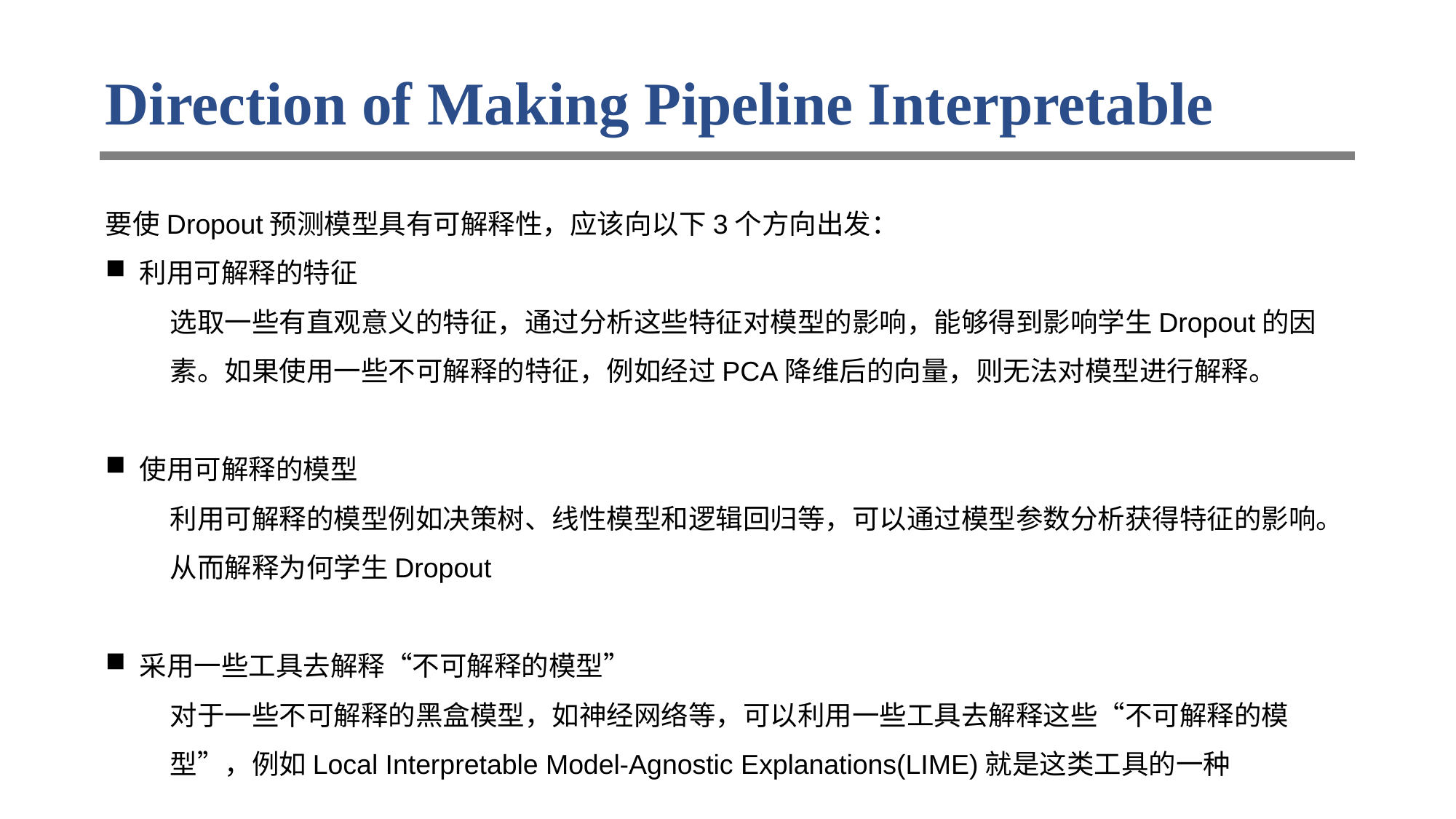

# Direction of Making Pipeline Interpretable

要使Dropout预测模型具有可解释性，应该向以下3个方向出发：
利用可解释的特征
选取一些有直观意义的特征，通过分析这些特征对模型的影响，能够得到影响学生Dropout的因素。如果使用一些不可解释的特征，例如经过PCA降维后的向量，则无法对模型进行解释。

使用可解释的模型
利用可解释的模型例如决策树、线性模型和逻辑回归等，可以通过模型参数分析获得特征的影响。从而解释为何学生Dropout

采用一些工具去解释“不可解释的模型”
对于一些不可解释的黑盒模型，如神经网络等，可以利用一些工具去解释这些“不可解释的模型”，例如Local Interpretable Model-Agnostic Explanations(LIME)就是这类工具的一种